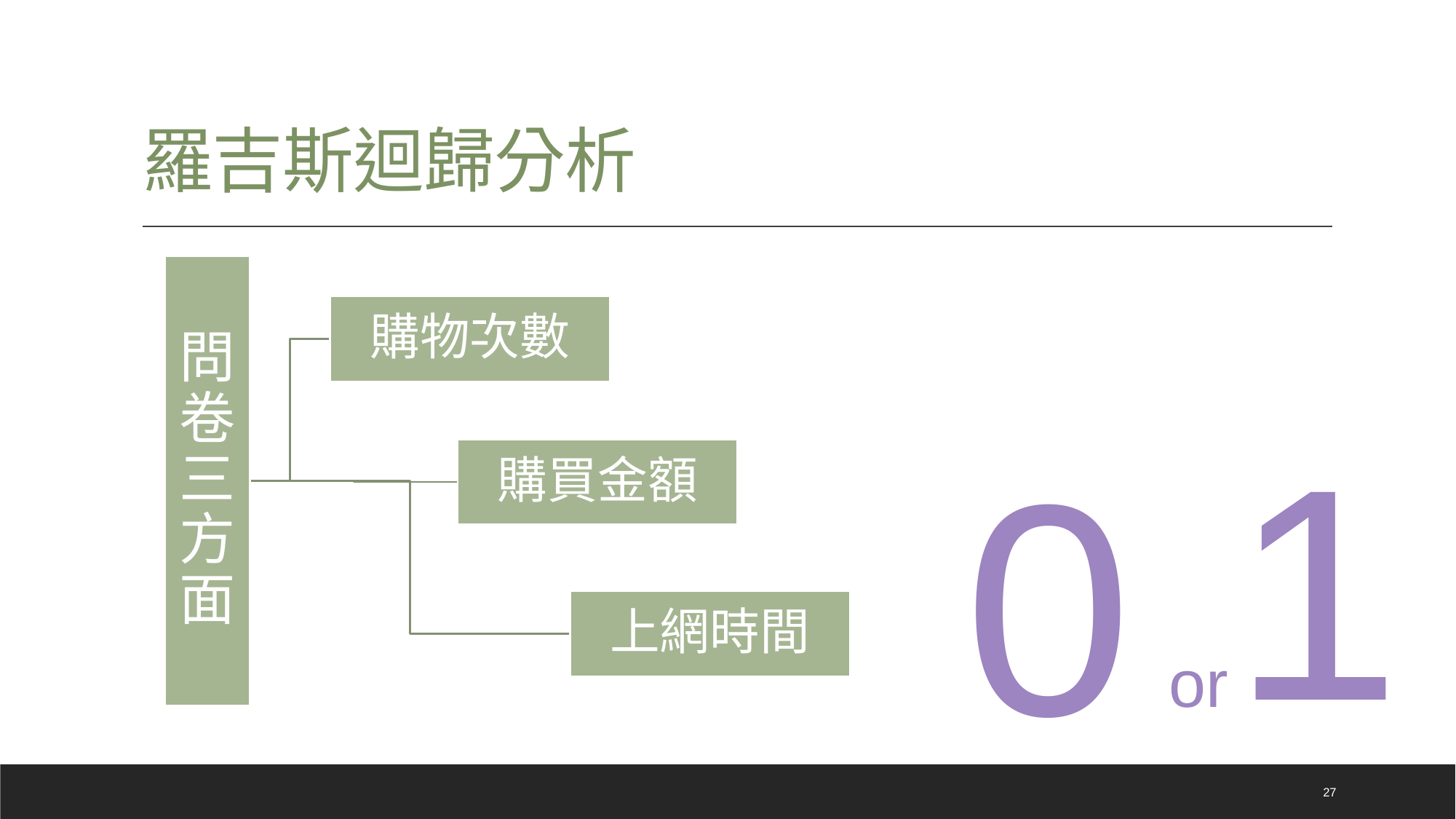

# 羅吉斯迴歸分析

問卷三方面
購物次數
購買金額
上網時間
1
0
or
27